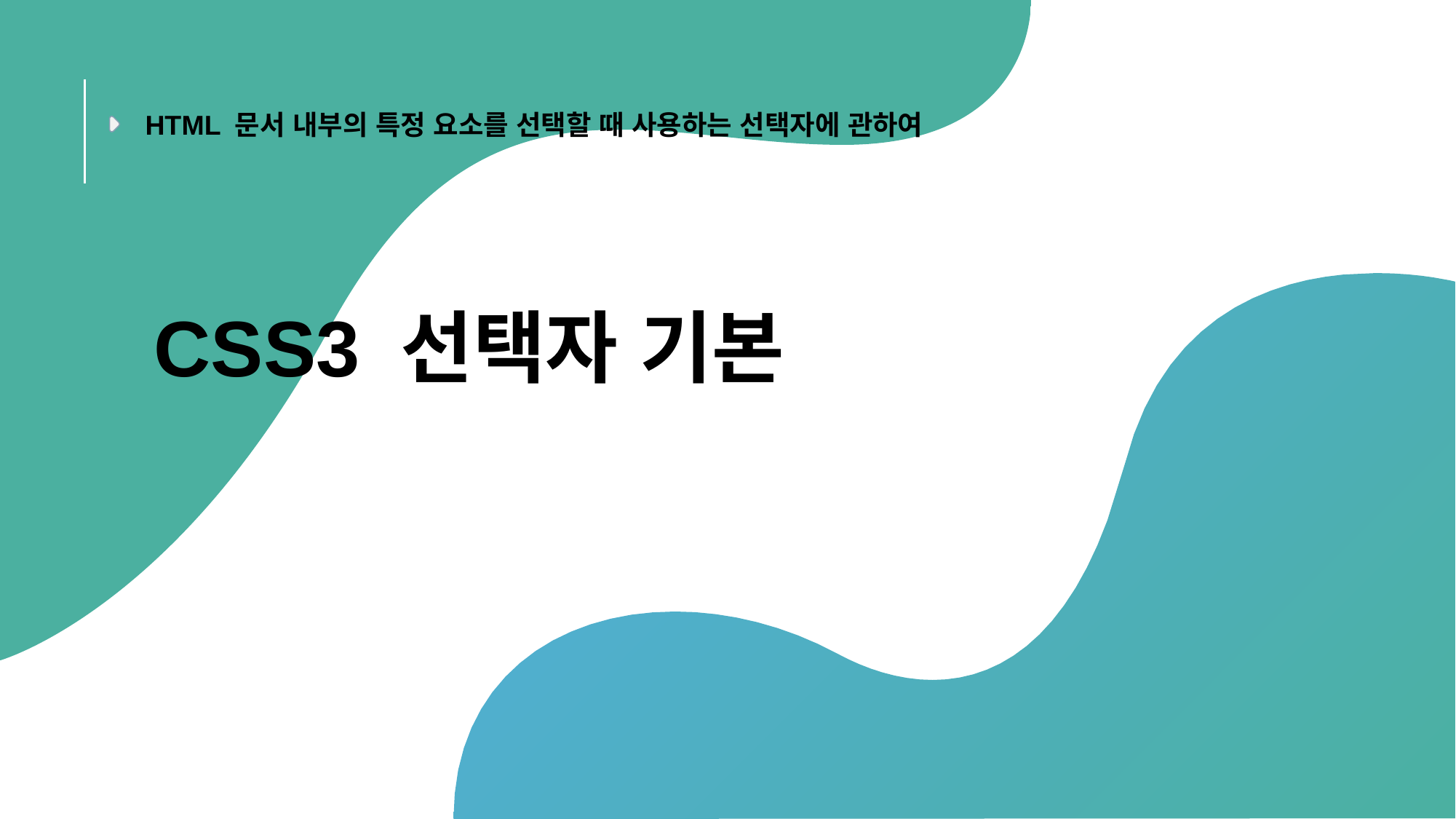

HTML 문서 내부의 특정 요소를 선택할 때 사용하는 선택자에 관하여

# CSS3 선택자 기본